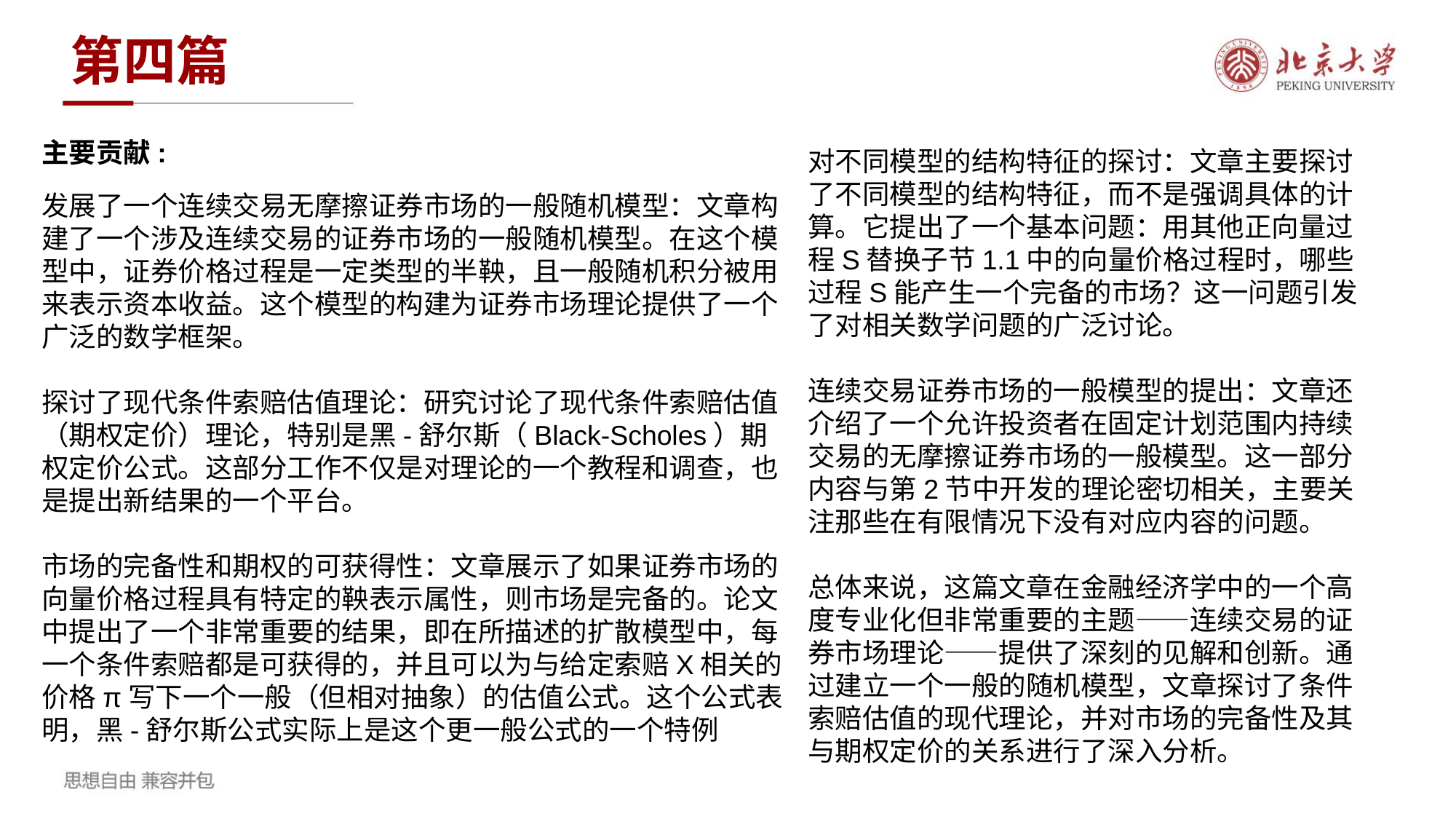

第四篇
主要贡献:
对不同模型的结构特征的探讨：文章主要探讨了不同模型的结构特征，而不是强调具体的计算。它提出了一个基本问题：用其他正向量过程S替换子节1.1中的向量价格过程时，哪些过程S能产生一个完备的市场？这一问题引发了对相关数学问题的广泛讨论​​。

连续交易证券市场的一般模型的提出：文章还介绍了一个允许投资者在固定计划范围内持续交易的无摩擦证券市场的一般模型。这一部分内容与第2节中开发的理论密切相关，主要关注那些在有限情况下没有对应内容的问题​​。

总体来说，这篇文章在金融经济学中的一个高度专业化但非常重要的主题——连续交易的证券市场理论——提供了深刻的见解和创新。通过建立一个一般的随机模型，文章探讨了条件索赔估值的现代理论，并对市场的完备性及其与期权定价的关系进行了深入分析。
发展了一个连续交易无摩擦证券市场的一般随机模型：文章构建了一个涉及连续交易的证券市场的一般随机模型。在这个模型中，证券价格过程是一定类型的半鞅，且一般随机积分被用来表示资本收益。这个模型的构建为证券市场理论提供了一个广泛的数学框架​​。

探讨了现代条件索赔估值理论：研究讨论了现代条件索赔估值（期权定价）理论，特别是黑-舒尔斯（Black-Scholes）期权定价公式。这部分工作不仅是对理论的一个教程和调查，也是提出新结果的一个平台​​。

市场的完备性和期权的可获得性：文章展示了如果证券市场的向量价格过程具有特定的鞅表示属性，则市场是完备的。论文中提出了一个非常重要的结果，即在所描述的扩散模型中，每一个条件索赔都是可获得的，并且可以为与给定索赔X相关的价格π写下一个一般（但相对抽象）的估值公式。这个公式表明，黑-舒尔斯公式实际上是这个更一般公式的一个特例​